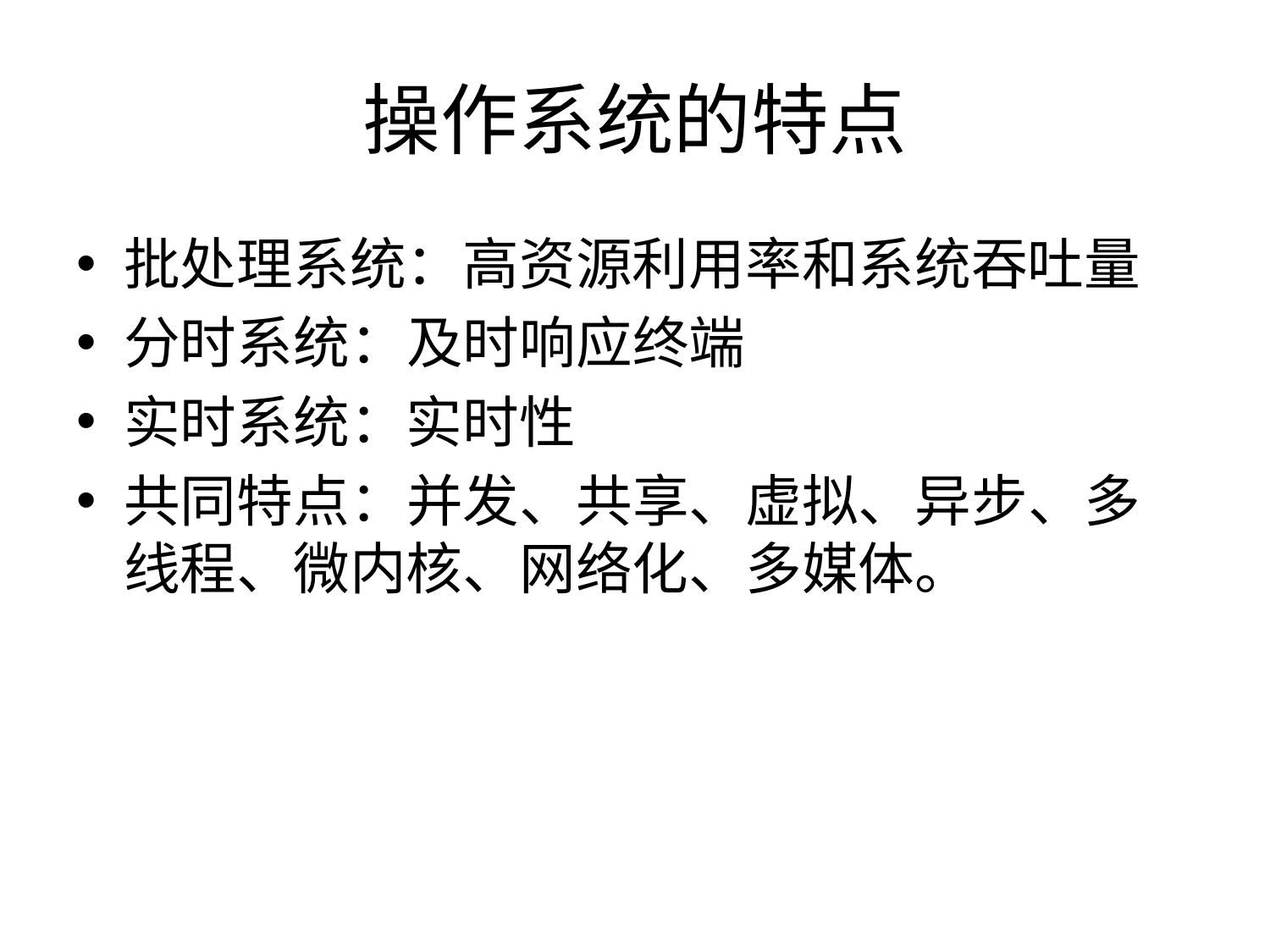

# 操作系统的特点
批处理系统：高资源利用率和系统吞吐量
分时系统：及时响应终端
实时系统：实时性
共同特点：并发、共享、虚拟、异步、多线程、微内核、网络化、多媒体。